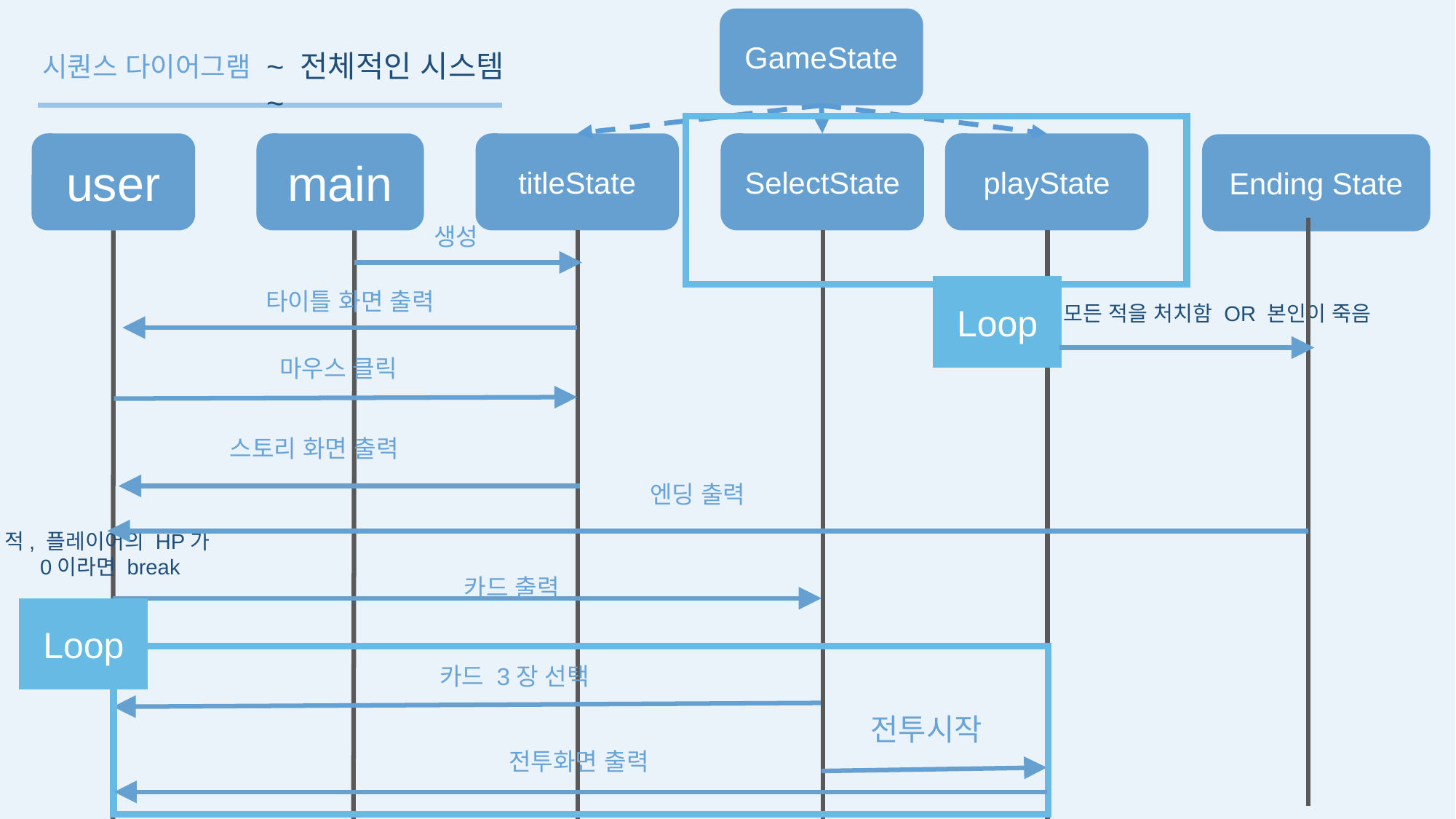

GameState
~ 전체적인 시스템 ~
시퀀스 다이어그램

main
titleState
SelectState
playState
user
Ending State
생성
Loop
타이틀 화면 출력
모든 적을 처치함 OR 본인이 죽음
마우스 클릭
스토리 화면 출력
엔딩 출력
적, 플레이어의 HP가
 0이라면 break
카드 출력
Loop

카드 3장 선택
전투시작
전투화면 출력